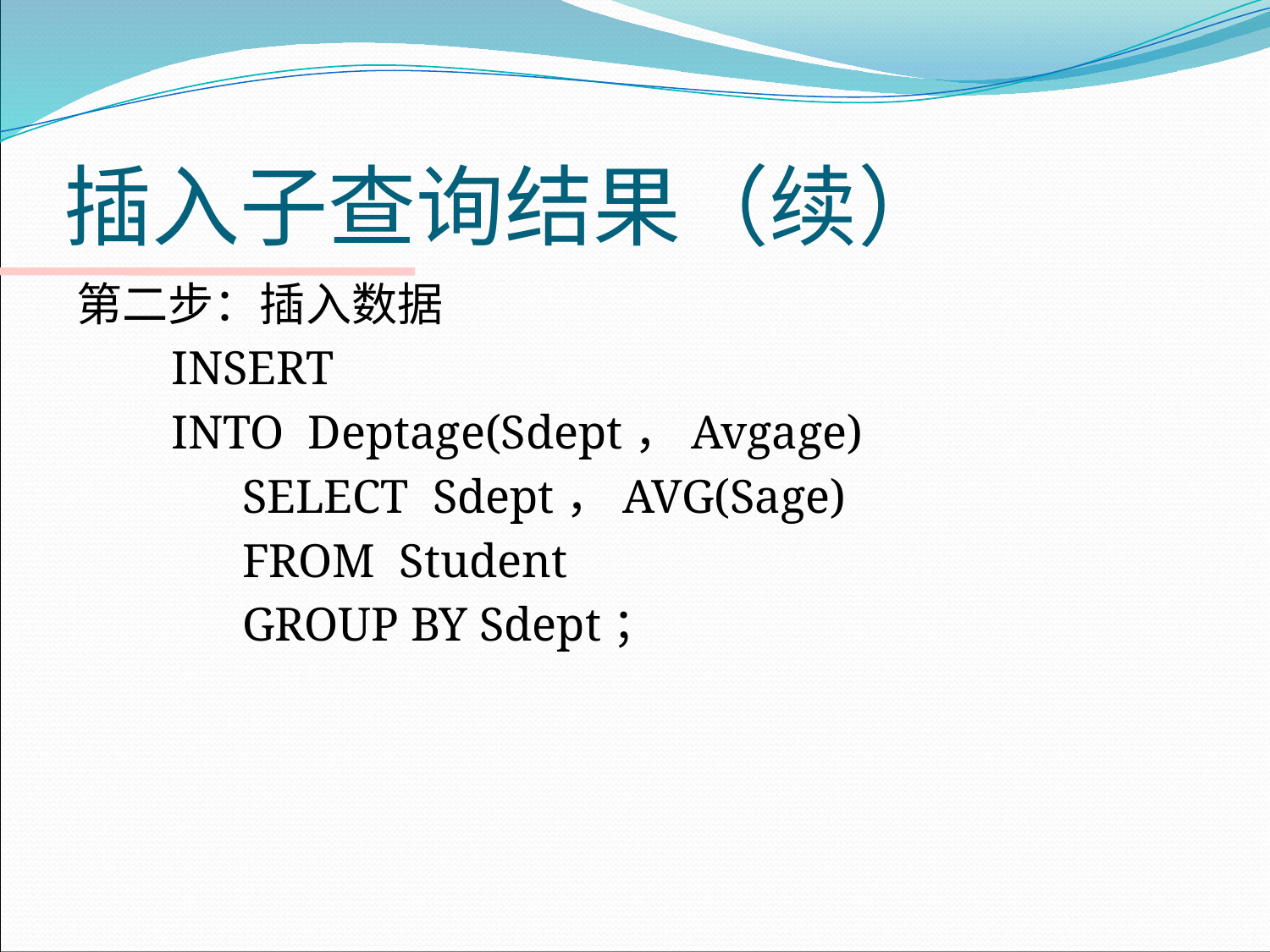

# 插入子查询结果（续）
第二步：插入数据
        INSERT
        INTO  Deptage(Sdept，Avgage)
              SELECT  Sdept，AVG(Sage)
              FROM  Student
              GROUP BY Sdept；

361